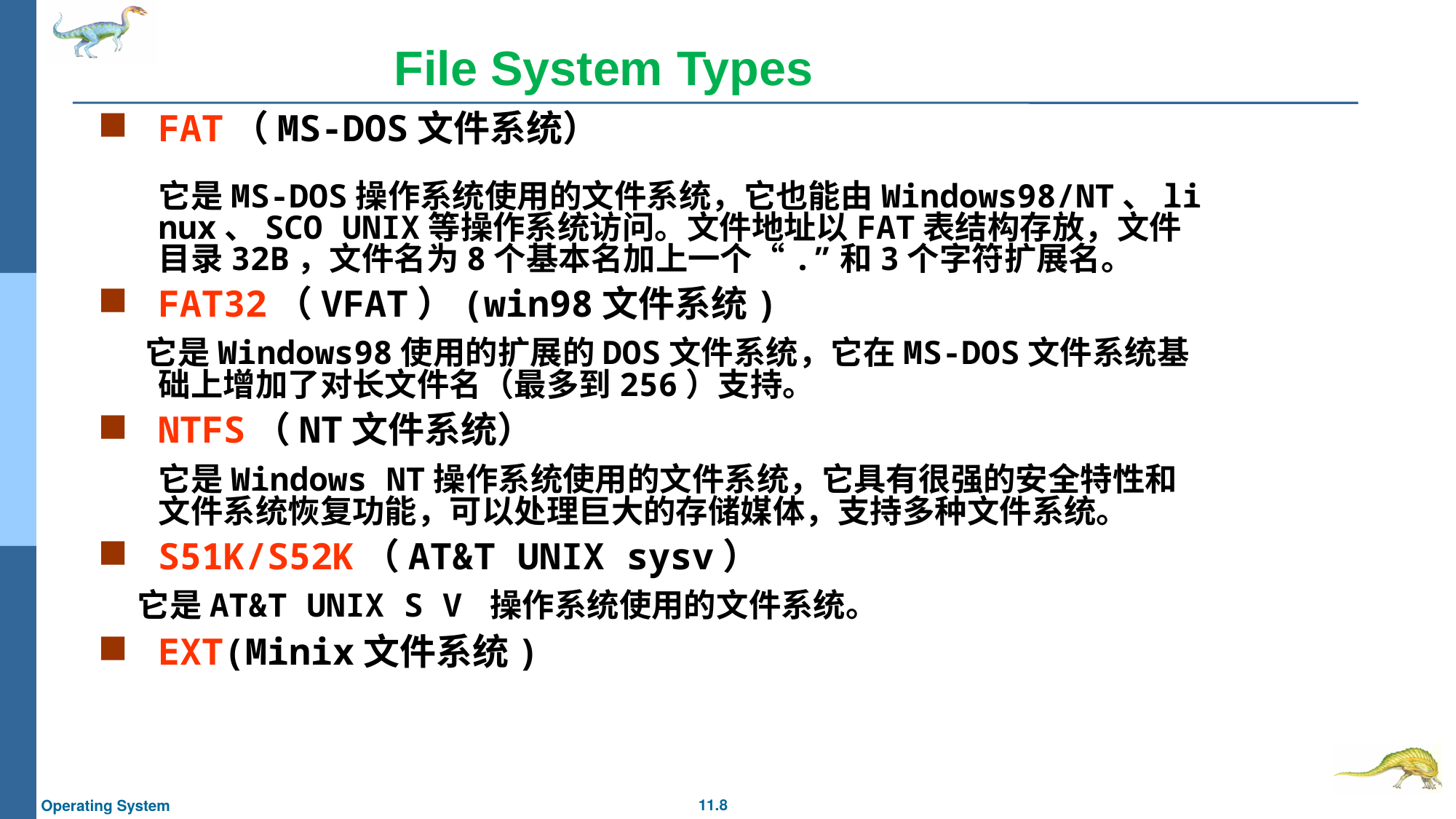

File System Types
FAT（MS-DOS文件系统）
　　它是MS-DOS操作系统使用的文件系统，它也能由Windows98/NT、linux、SCO UNIX等操作系统访问。文件地址以FAT表结构存放，文件目录32B，文件名为8个基本名加上一个“.”和3个字符扩展名。
FAT32（VFAT）(win98文件系统)
    它是Windows98使用的扩展的DOS文件系统，它在MS-DOS文件系统基础上增加了对长文件名（最多到256）支持。
NTFS（NT文件系统）
	它是Windows NT操作系统使用的文件系统，它具有很强的安全特性和文件系统恢复功能，可以处理巨大的存储媒体，支持多种文件系统。
S51K/S52K（AT&T UNIX sysv）
   它是AT&T UNIX S V 操作系统使用的文件系统。
EXT(Minix文件系统)